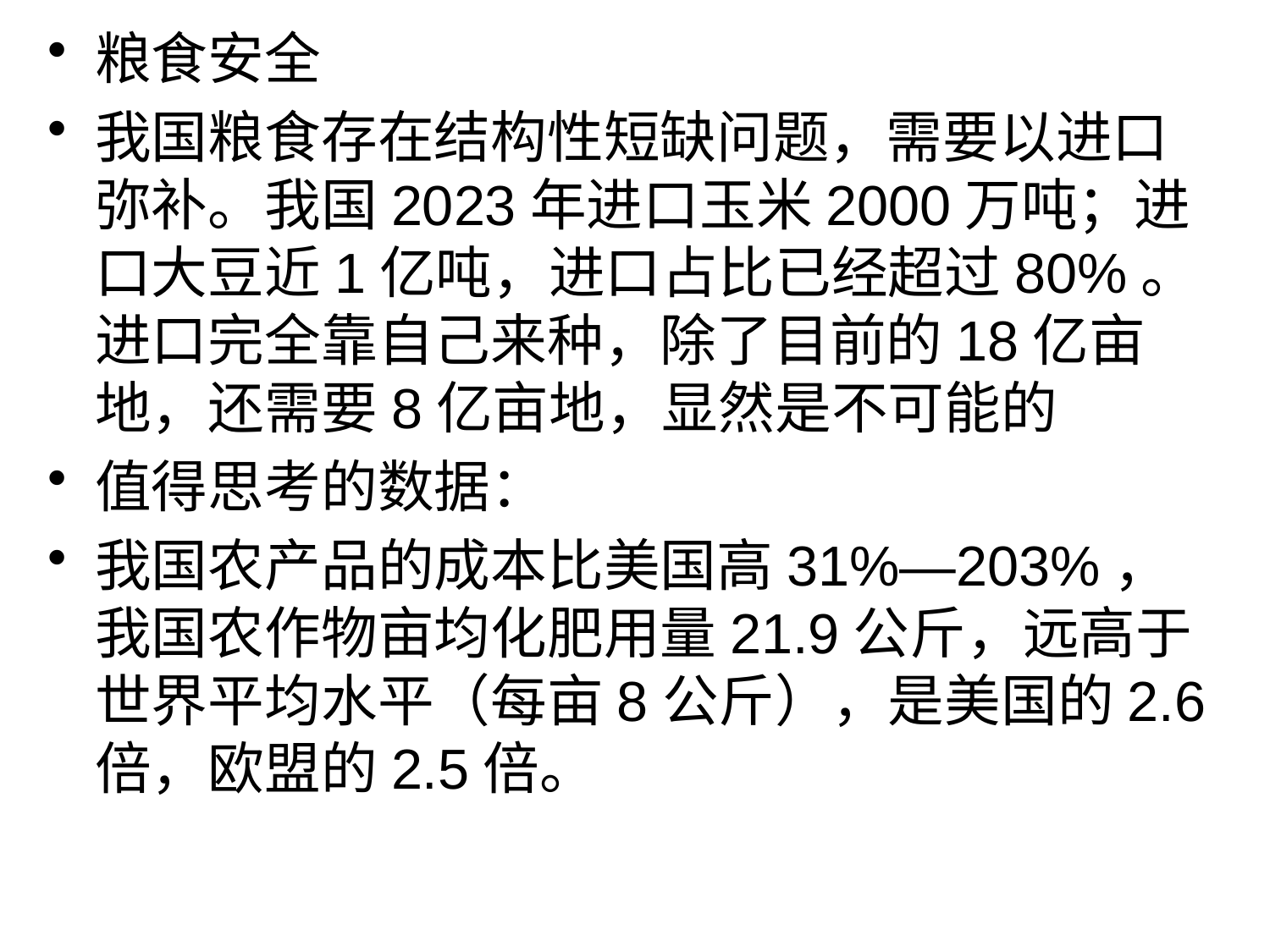

粮食安全
我国粮食存在结构性短缺问题，需要以进口弥补。我国2023年进口玉米2000万吨；进口大豆近1亿吨，进口占比已经超过80%。进口完全靠自己来种，除了目前的18亿亩地，还需要8亿亩地，显然是不可能的
值得思考的数据：
我国农产品的成本比美国高31%—203%，我国农作物亩均化肥用量21.9公斤，远高于世界平均水平（每亩8公斤），是美国的2.6倍，欧盟的2.5倍。